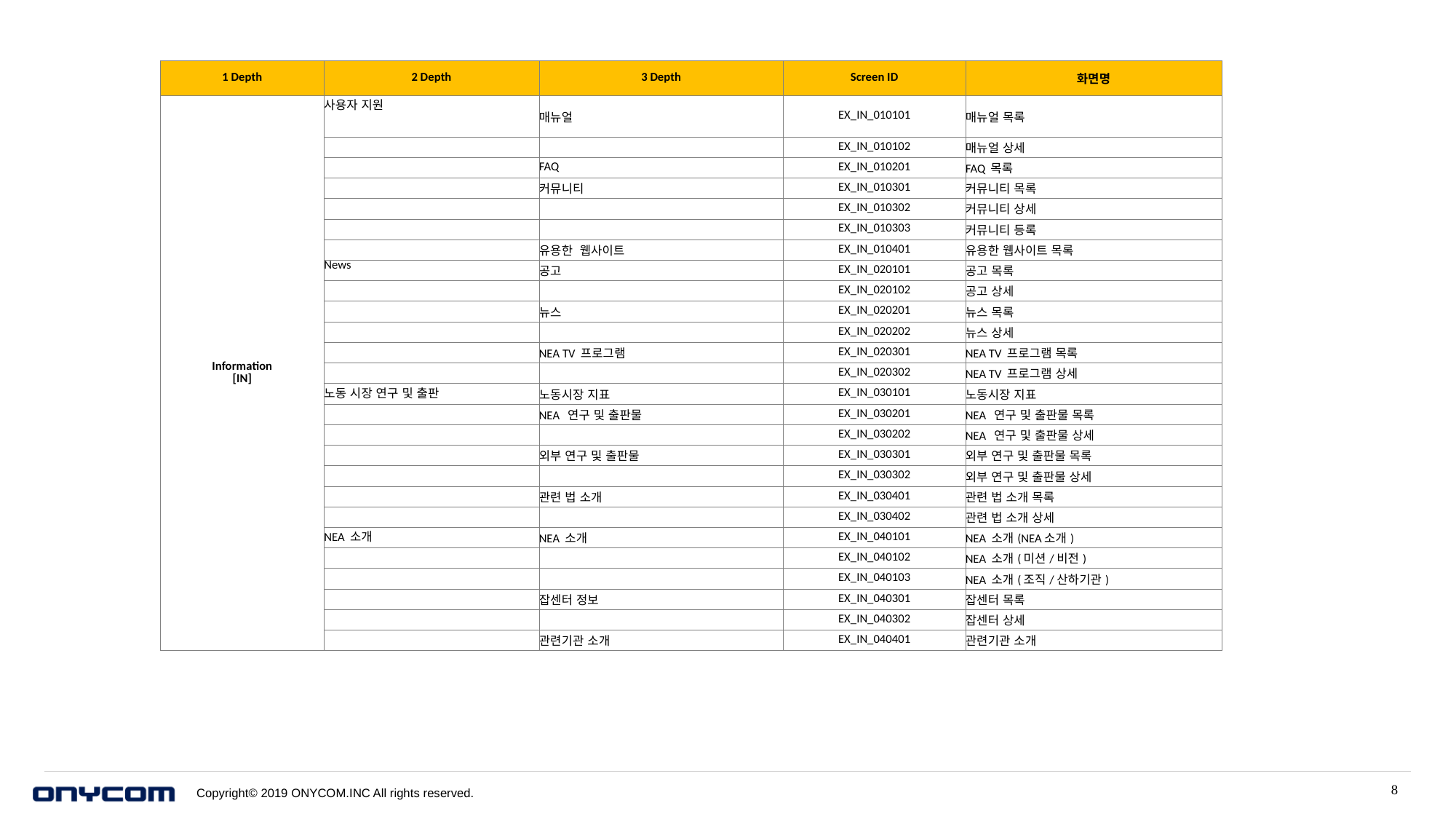

| 1 Depth | 2 Depth | 3 Depth | Screen ID | 화면명 |
| --- | --- | --- | --- | --- |
| Information [IN] | 사용자 지원 | 매뉴얼 | EX\_IN\_010101 | 매뉴얼 목록 |
|  |  |  | EX\_IN\_010102 | 매뉴얼 상세 |
|  |  | FAQ | EX\_IN\_010201 | FAQ 목록 |
|  |  | 커뮤니티 | EX\_IN\_010301 | 커뮤니티 목록 |
|  |  |  | EX\_IN\_010302 | 커뮤니티 상세 |
|  |  |  | EX\_IN\_010303 | 커뮤니티 등록 |
|  |  | 유용한 웹사이트 | EX\_IN\_010401 | 유용한 웹사이트 목록 |
|  | News | 공고 | EX\_IN\_020101 | 공고 목록 |
|  |  |  | EX\_IN\_020102 | 공고 상세 |
|  |  | 뉴스 | EX\_IN\_020201 | 뉴스 목록 |
|  |  |  | EX\_IN\_020202 | 뉴스 상세 |
|  |  | NEA TV 프로그램 | EX\_IN\_020301 | NEA TV 프로그램 목록 |
|  |  |  | EX\_IN\_020302 | NEA TV 프로그램 상세 |
|  | 노동 시장 연구 및 출판 | 노동시장 지표 | EX\_IN\_030101 | 노동시장 지표 |
|  |  | NEA 연구 및 출판물 | EX\_IN\_030201 | NEA 연구 및 출판물 목록 |
|  |  |  | EX\_IN\_030202 | NEA 연구 및 출판물 상세 |
|  |  | 외부 연구 및 출판물 | EX\_IN\_030301 | 외부 연구 및 출판물 목록 |
|  |  |  | EX\_IN\_030302 | 외부 연구 및 출판물 상세 |
|  |  | 관련 법 소개 | EX\_IN\_030401 | 관련 법 소개 목록 |
|  |  |  | EX\_IN\_030402 | 관련 법 소개 상세 |
|  | NEA 소개 | NEA 소개 | EX\_IN\_040101 | NEA 소개(NEA소개) |
|  |  |  | EX\_IN\_040102 | NEA 소개(미션/비전) |
|  |  |  | EX\_IN\_040103 | NEA 소개(조직/산하기관) |
|  |  | 잡센터 정보 | EX\_IN\_040301 | 잡센터 목록 |
|  |  |  | EX\_IN\_040302 | 잡센터 상세 |
|  |  | 관련기관 소개 | EX\_IN\_040401 | 관련기관 소개 |
8